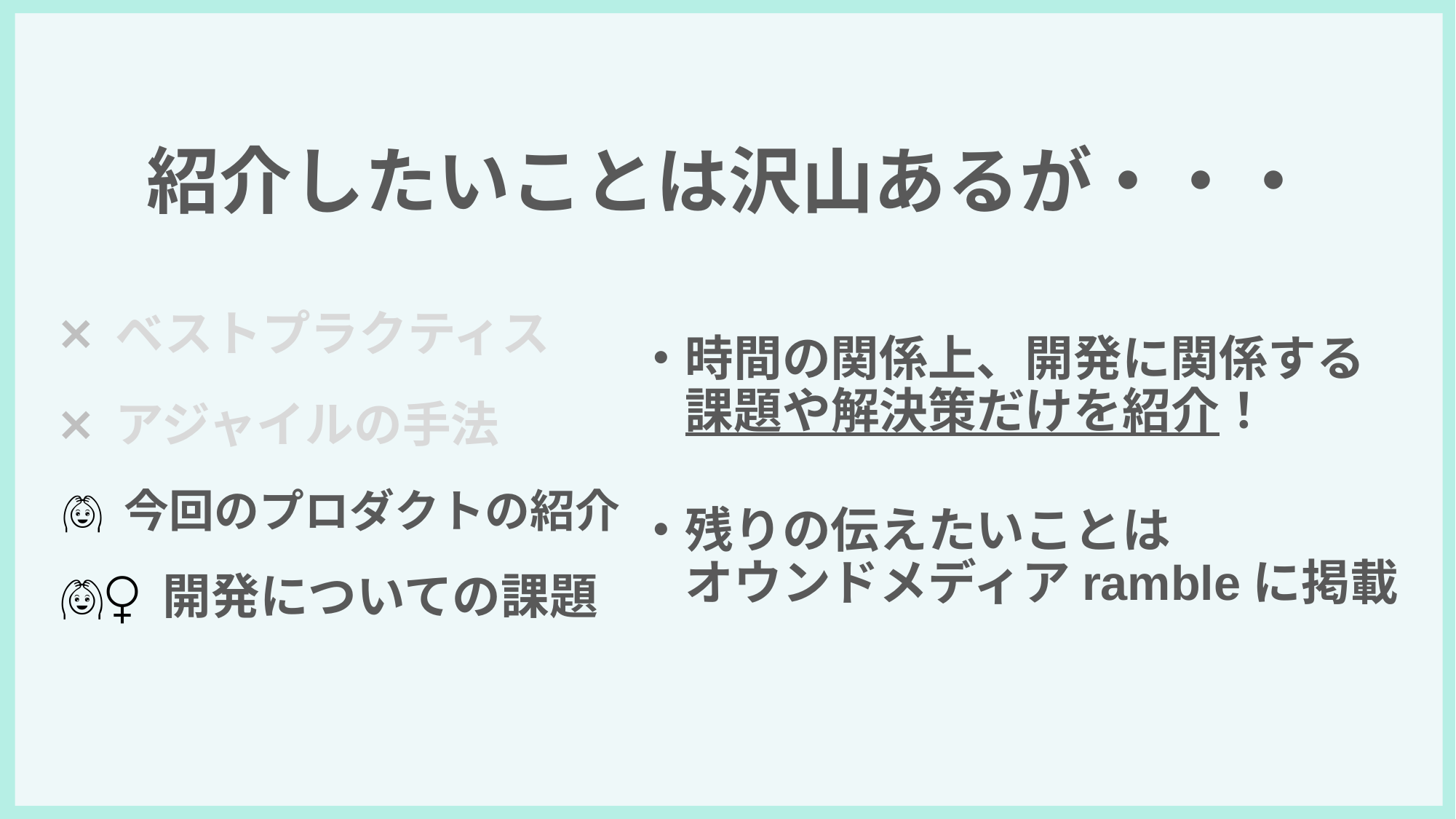

# 紹介したいことは沢山あるが・・・
❌ ベストプラクティス
・時間の関係上、開発に関係する
　課題や解決策だけを紹介！
❌ アジャイルの手法
🙆 今回のプロダクトの紹介
・残りの伝えたいことは
　オウンドメディアrambleに掲載
🙆‍♀️ 開発についての課題